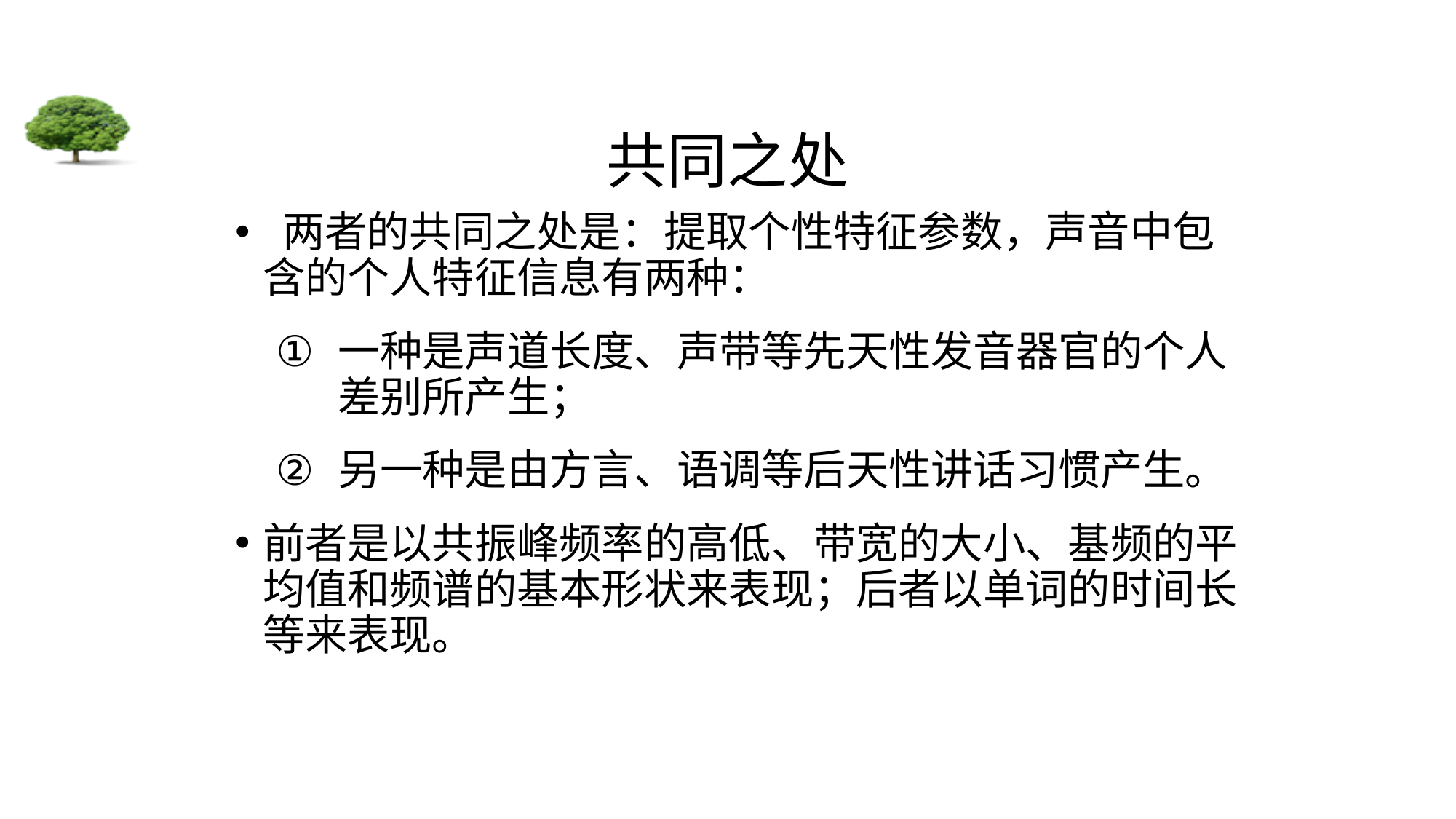

# 共同之处
 两者的共同之处是：提取个性特征参数，声音中包含的个人特征信息有两种：
一种是声道长度、声带等先天性发音器官的个人差别所产生；
另一种是由方言、语调等后天性讲话习惯产生。
前者是以共振峰频率的高低、带宽的大小、基频的平均值和频谱的基本形状来表现；后者以单词的时间长等来表现。